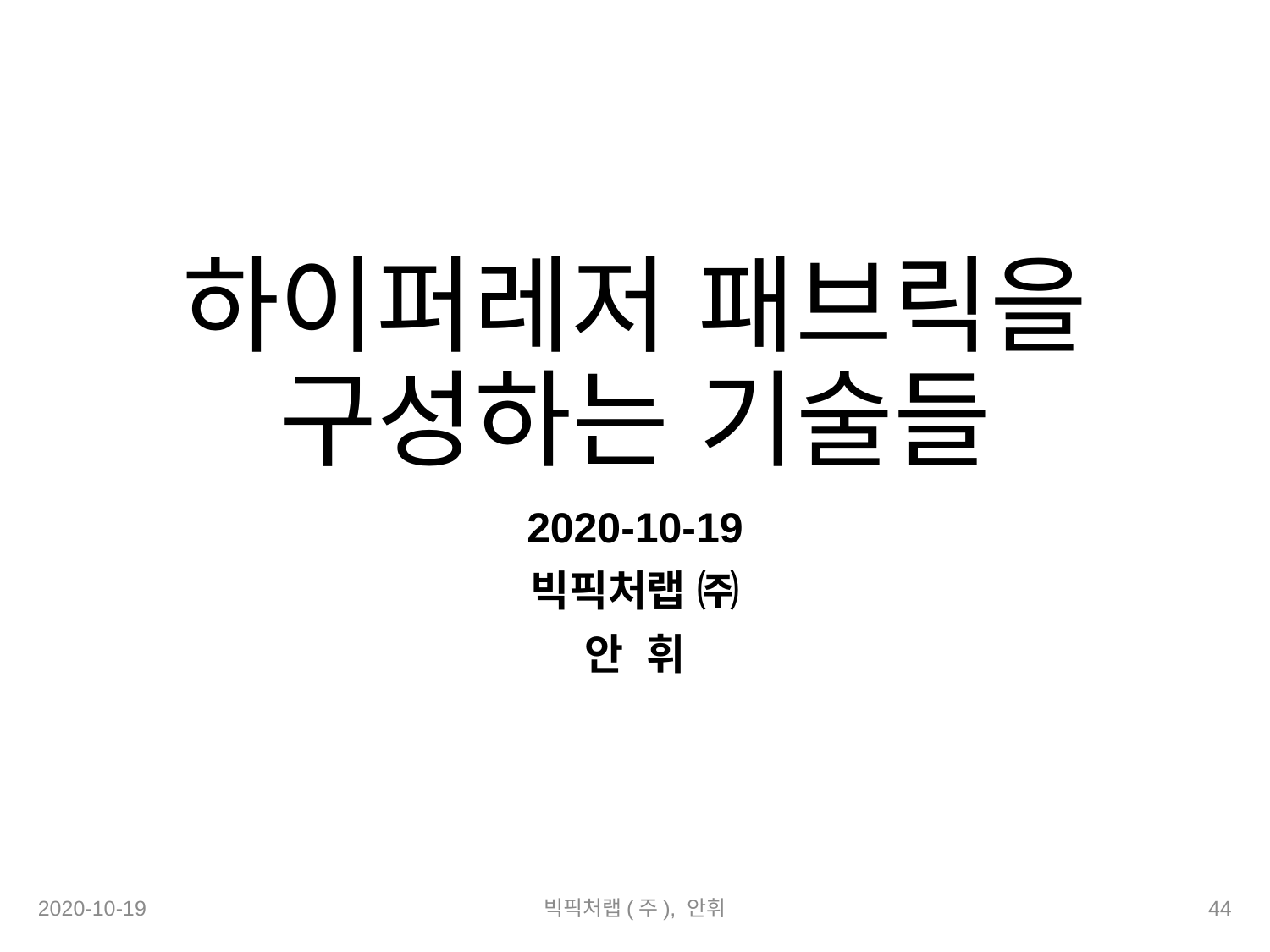

# 하이퍼레저 패브릭을 구성하는 기술들
2020-10-19
빅픽처랩 ㈜
안  휘
44
2020-10-19
빅픽처랩(주), 안휘